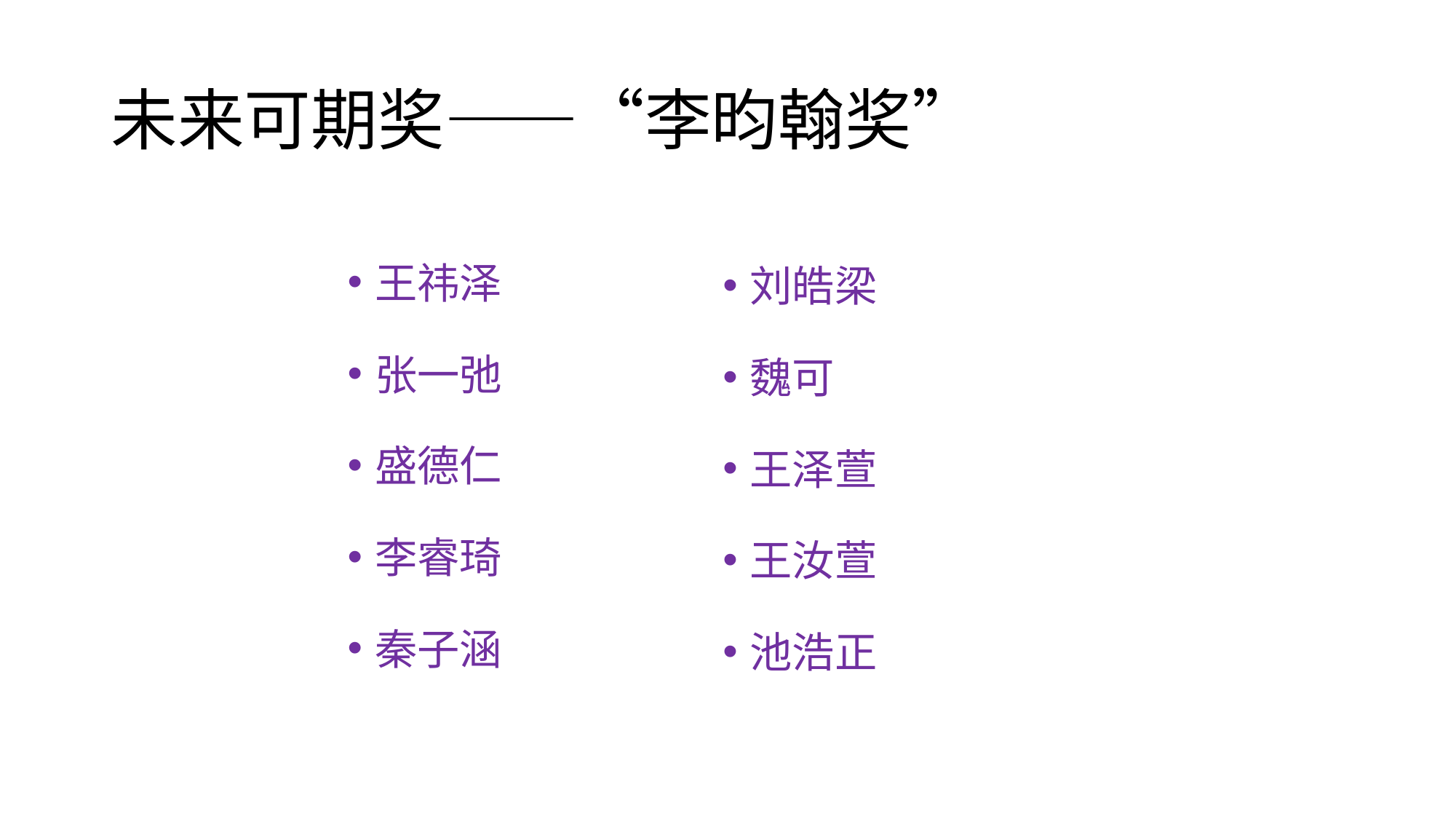

# 未来可期奖——“李昀翰奖”
王祎泽
张一弛
盛德仁
李睿琦
秦子涵

刘皓梁
魏可
王泽萱
王汝萱
池浩正